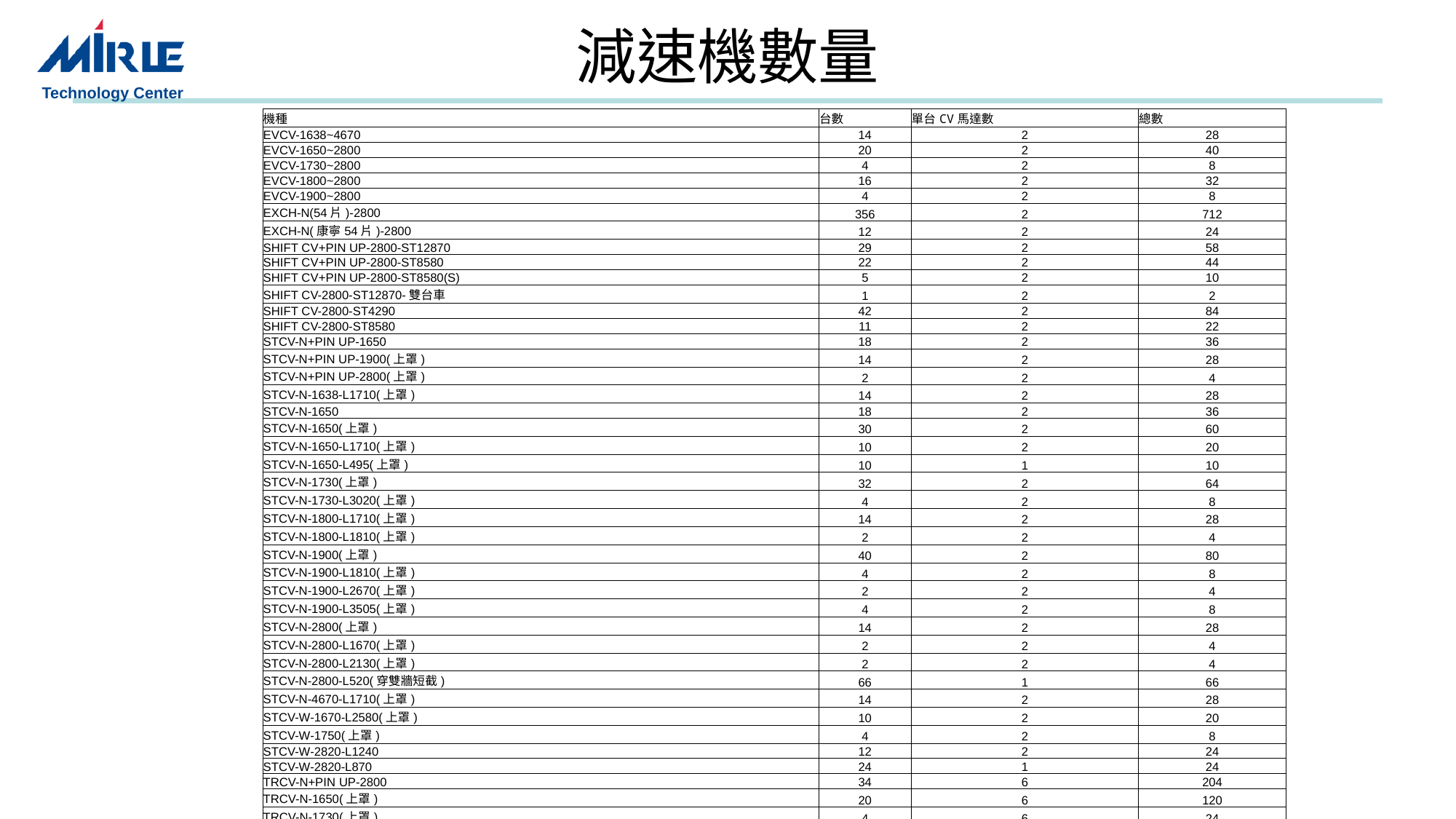

# 減速機數量
| 機種 | 台數 | 單台CV馬達數 | 總數 |
| --- | --- | --- | --- |
| EVCV-1638~4670 | 14 | 2 | 28 |
| EVCV-1650~2800 | 20 | 2 | 40 |
| EVCV-1730~2800 | 4 | 2 | 8 |
| EVCV-1800~2800 | 16 | 2 | 32 |
| EVCV-1900~2800 | 4 | 2 | 8 |
| EXCH-N(54片)-2800 | 356 | 2 | 712 |
| EXCH-N(康寧54片)-2800 | 12 | 2 | 24 |
| SHIFT CV+PIN UP-2800-ST12870 | 29 | 2 | 58 |
| SHIFT CV+PIN UP-2800-ST8580 | 22 | 2 | 44 |
| SHIFT CV+PIN UP-2800-ST8580(S) | 5 | 2 | 10 |
| SHIFT CV-2800-ST12870-雙台車 | 1 | 2 | 2 |
| SHIFT CV-2800-ST4290 | 42 | 2 | 84 |
| SHIFT CV-2800-ST8580 | 11 | 2 | 22 |
| STCV-N+PIN UP-1650 | 18 | 2 | 36 |
| STCV-N+PIN UP-1900(上罩) | 14 | 2 | 28 |
| STCV-N+PIN UP-2800(上罩) | 2 | 2 | 4 |
| STCV-N-1638-L1710(上罩) | 14 | 2 | 28 |
| STCV-N-1650 | 18 | 2 | 36 |
| STCV-N-1650(上罩) | 30 | 2 | 60 |
| STCV-N-1650-L1710(上罩) | 10 | 2 | 20 |
| STCV-N-1650-L495(上罩) | 10 | 1 | 10 |
| STCV-N-1730(上罩) | 32 | 2 | 64 |
| STCV-N-1730-L3020(上罩) | 4 | 2 | 8 |
| STCV-N-1800-L1710(上罩) | 14 | 2 | 28 |
| STCV-N-1800-L1810(上罩) | 2 | 2 | 4 |
| STCV-N-1900(上罩) | 40 | 2 | 80 |
| STCV-N-1900-L1810(上罩) | 4 | 2 | 8 |
| STCV-N-1900-L2670(上罩) | 2 | 2 | 4 |
| STCV-N-1900-L3505(上罩) | 4 | 2 | 8 |
| STCV-N-2800(上罩) | 14 | 2 | 28 |
| STCV-N-2800-L1670(上罩) | 2 | 2 | 4 |
| STCV-N-2800-L2130(上罩) | 2 | 2 | 4 |
| STCV-N-2800-L520(穿雙牆短截) | 66 | 1 | 66 |
| STCV-N-4670-L1710(上罩) | 14 | 2 | 28 |
| STCV-W-1670-L2580(上罩) | 10 | 2 | 20 |
| STCV-W-1750(上罩) | 4 | 2 | 8 |
| STCV-W-2820-L1240 | 12 | 2 | 24 |
| STCV-W-2820-L870 | 24 | 1 | 24 |
| TRCV-N+PIN UP-2800 | 34 | 6 | 204 |
| TRCV-N-1650(上罩) | 20 | 6 | 120 |
| TRCV-N-1730(上罩) | 4 | 6 | 24 |
| TRCV-N-2800 | 16 | 6 | 96 |
| TUST(互通)-1500 | 23 | 0 | 0 |
| 總計 | 1059 |  | 2148 |